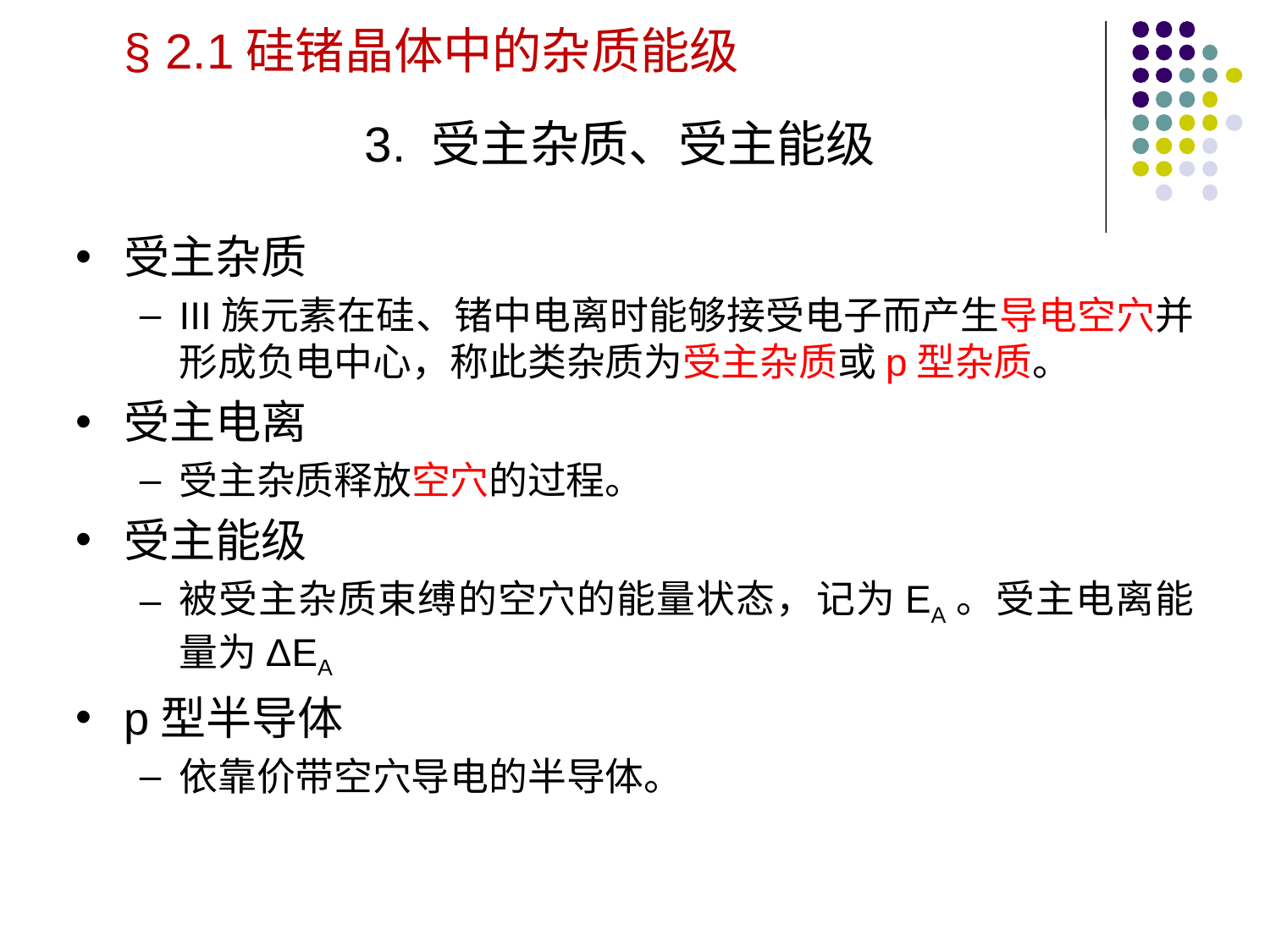

§ 2.1硅锗晶体中的杂质能级
3. 受主杂质、受主能级
受主杂质
III族元素在硅、锗中电离时能够接受电子而产生导电空穴并形成负电中心，称此类杂质为受主杂质或p型杂质。
受主电离
受主杂质释放空穴的过程。
受主能级
被受主杂质束缚的空穴的能量状态，记为EA。受主电离能量为ΔEA
p型半导体
依靠价带空穴导电的半导体。